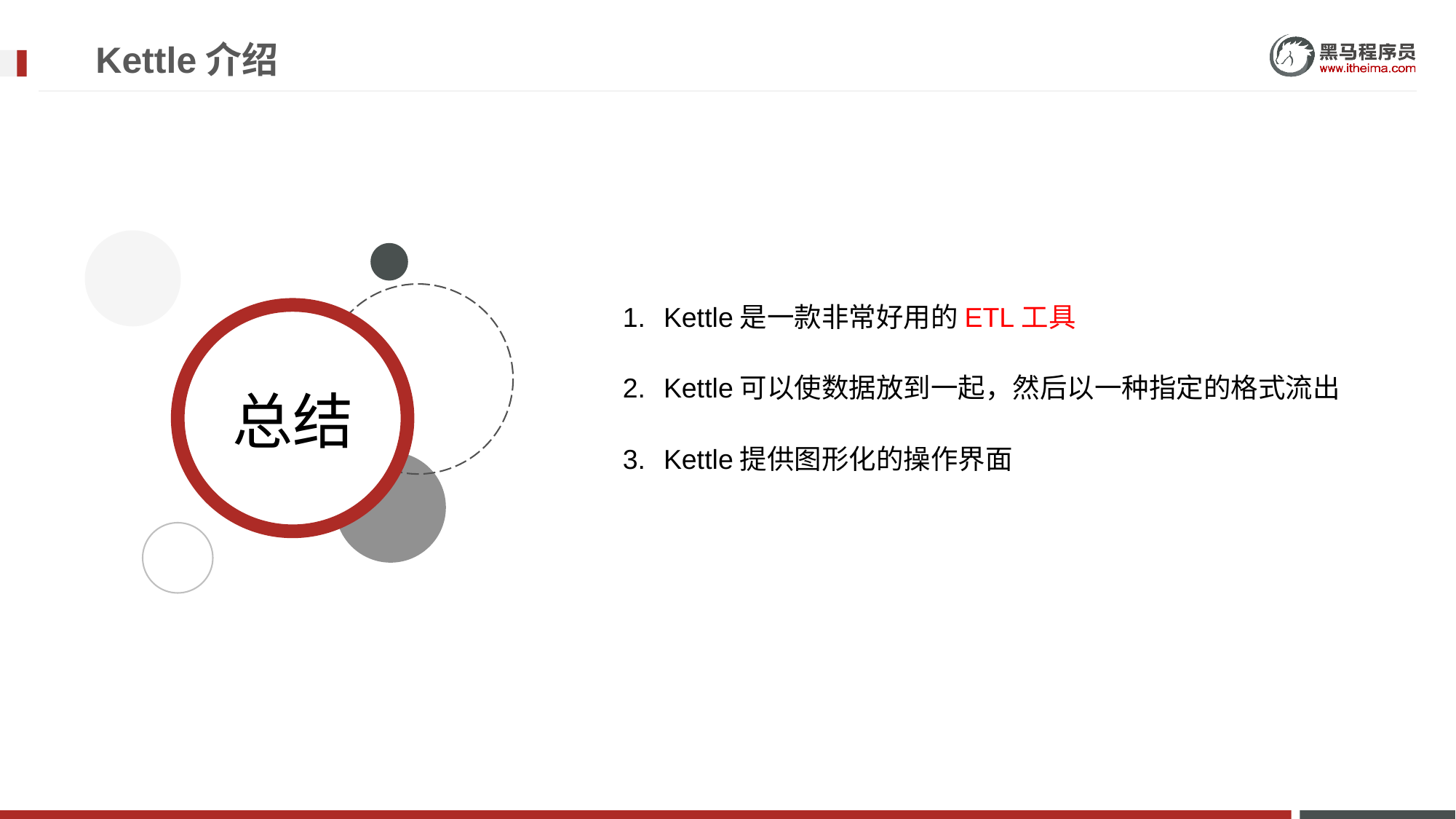

# Kettle介绍
Kettle是一款非常好用的ETL工具
Kettle可以使数据放到一起，然后以一种指定的格式流出
Kettle提供图形化的操作界面